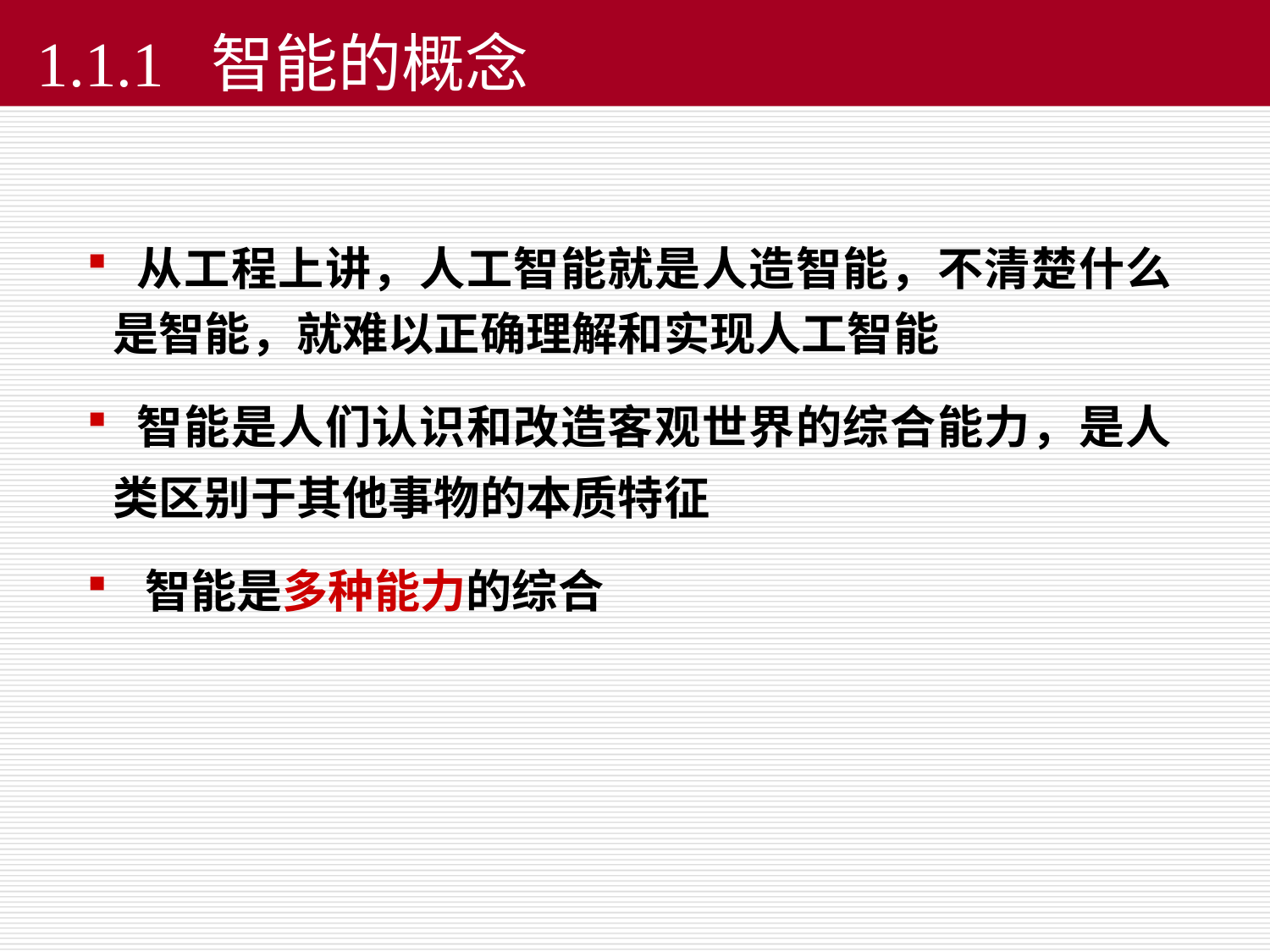

# 1.1.1  智能的概念
 从工程上讲，人工智能就是人造智能，不清楚什么是智能，就难以正确理解和实现人工智能
 智能是人们认识和改造客观世界的综合能力，是人类区别于其他事物的本质特征
  智能是多种能力的综合
11